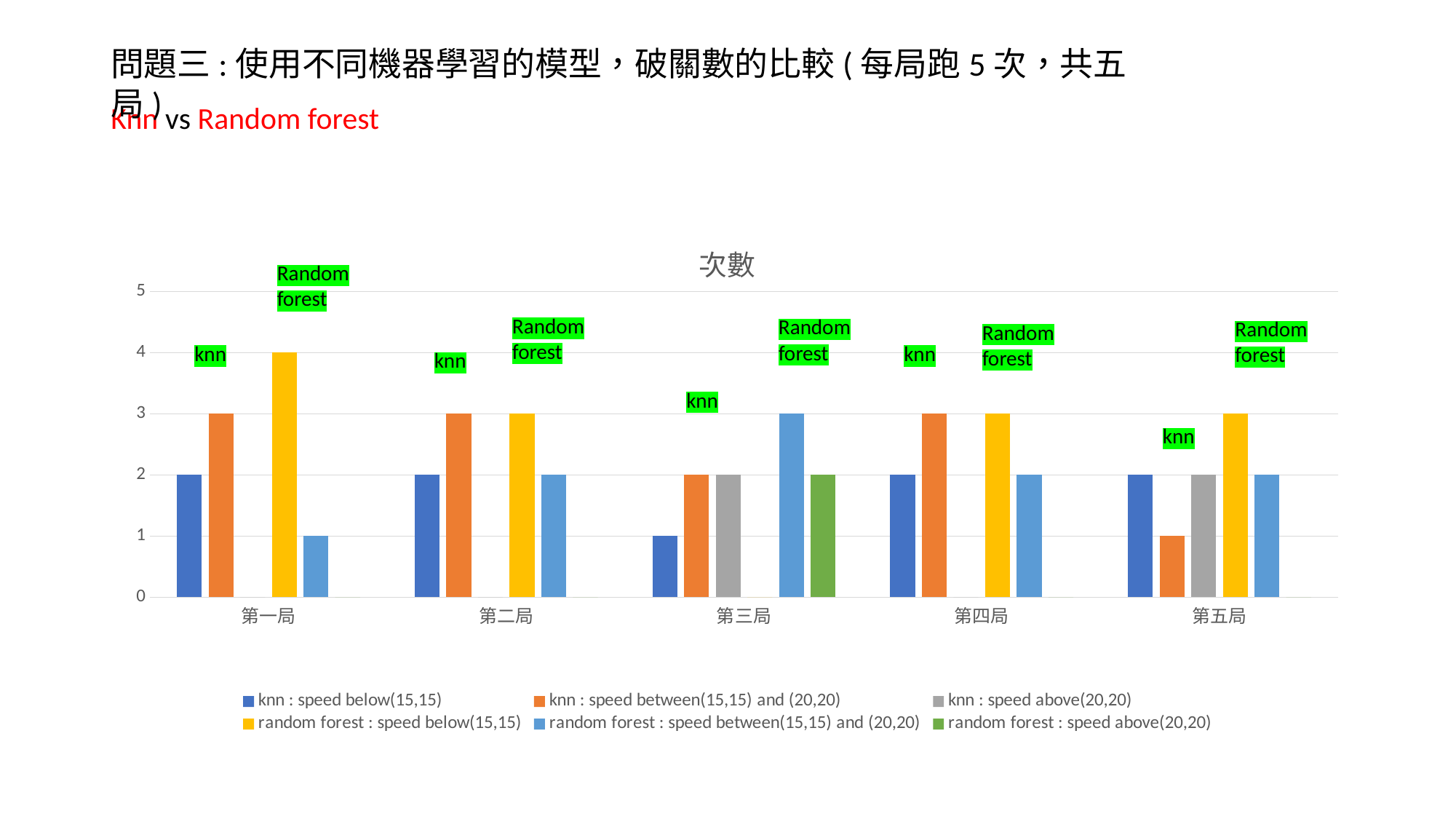

問題三:使用不同機器學習的模型，破關數的比較(每局跑5次，共五局)
# Knn vs Random forest

### Chart: 次數

| Category | knn : speed below(15,15) | knn : speed between(15,15) and (20,20) | knn : speed above(20,20) | random forest : speed below(15,15) | random forest : speed between(15,15) and (20,20) | random forest : speed above(20,20) |
|---|---|---|---|---|---|---|
| 第一局 | 2.0 | 3.0 | 0.0 | 4.0 | 1.0 | 0.0 |
| 第二局 | 2.0 | 3.0 | 0.0 | 3.0 | 2.0 | 0.0 |
| 第三局 | 1.0 | 2.0 | 2.0 | 0.0 | 3.0 | 2.0 |
| 第四局 | 2.0 | 3.0 | 0.0 | 3.0 | 2.0 | 0.0 |
| 第五局 | 2.0 | 1.0 | 2.0 | 3.0 | 2.0 | 0.0 |
Random forest
Random forest
Random forest
Random forest
Random forest
knn
knn
knn
knn
knn